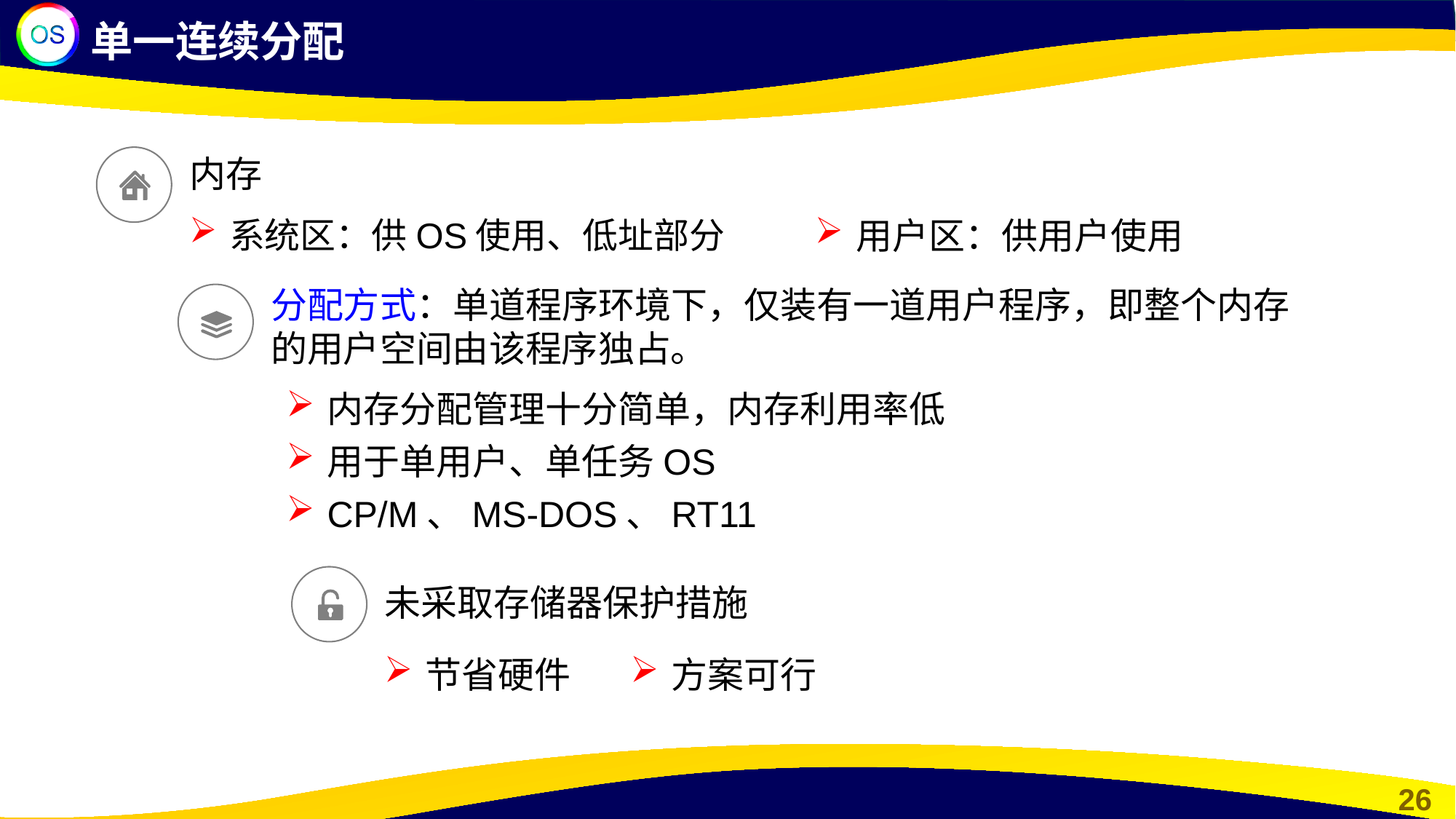

单一连续分配

内存

系统区：供OS使用、低址部分
用户区：供用户使用

分配方式：单道程序环境下，仅装有一道用户程序，即整个内存的用户空间由该程序独占。

内存分配管理十分简单，内存利用率低
用于单用户、单任务OS
CP/M、MS-DOS、RT11

未采取存储器保护措施

节省硬件
方案可行